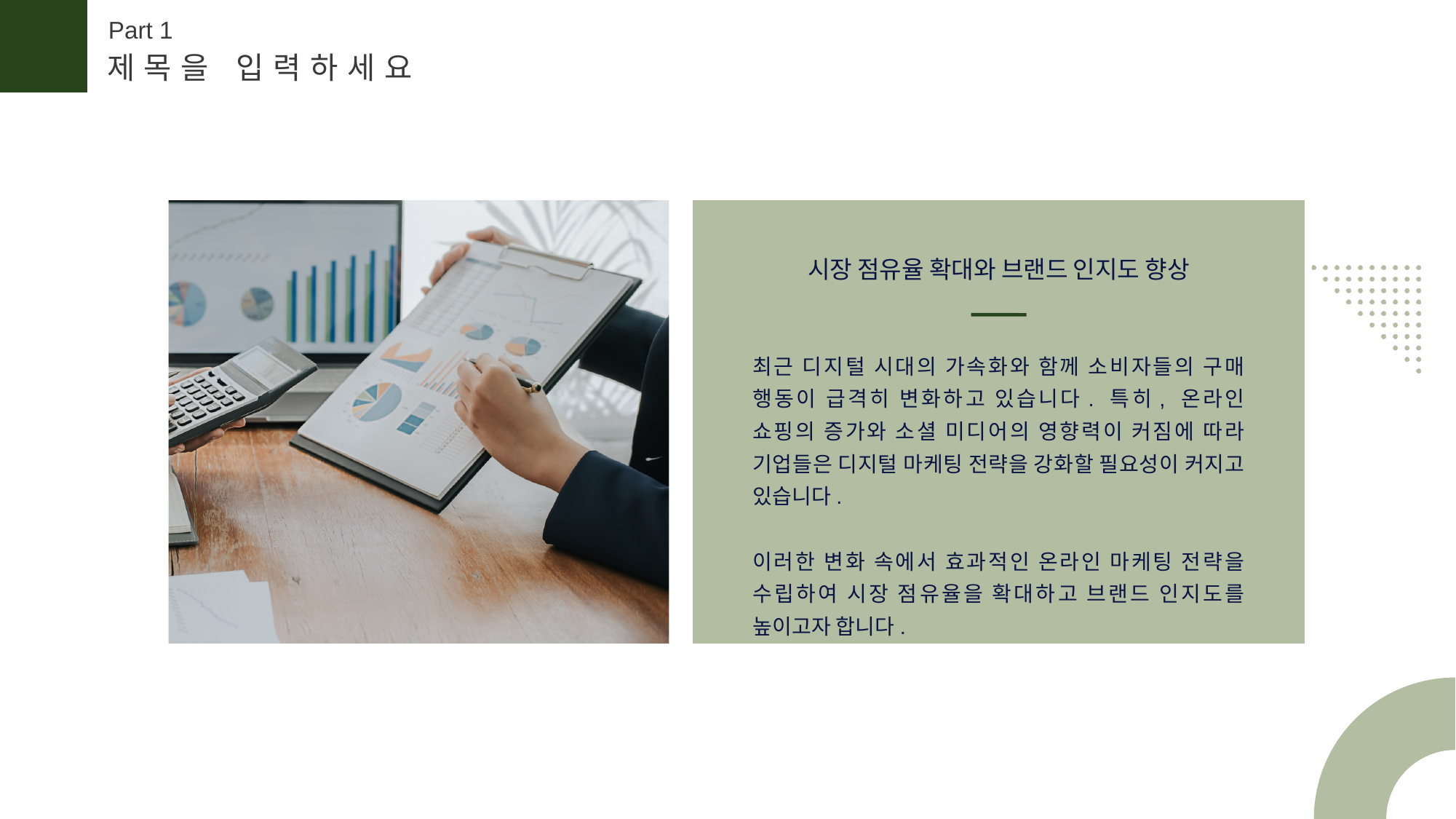

Part 1
제목을 입력하세요

시장 점유율 확대와 브랜드 인지도 향상

최근 디지털 시대의 가속화와 함께 소비자들의 구매 행동이 급격히 변화하고 있습니다. 특히, 온라인 쇼핑의 증가와 소셜 미디어의 영향력이 커짐에 따라 기업들은 디지털 마케팅 전략을 강화할 필요성이 커지고 있습니다.

이러한 변화 속에서 효과적인 온라인 마케팅 전략을 수립하여 시장 점유율을 확대하고 브랜드 인지도를 높이고자 합니다.